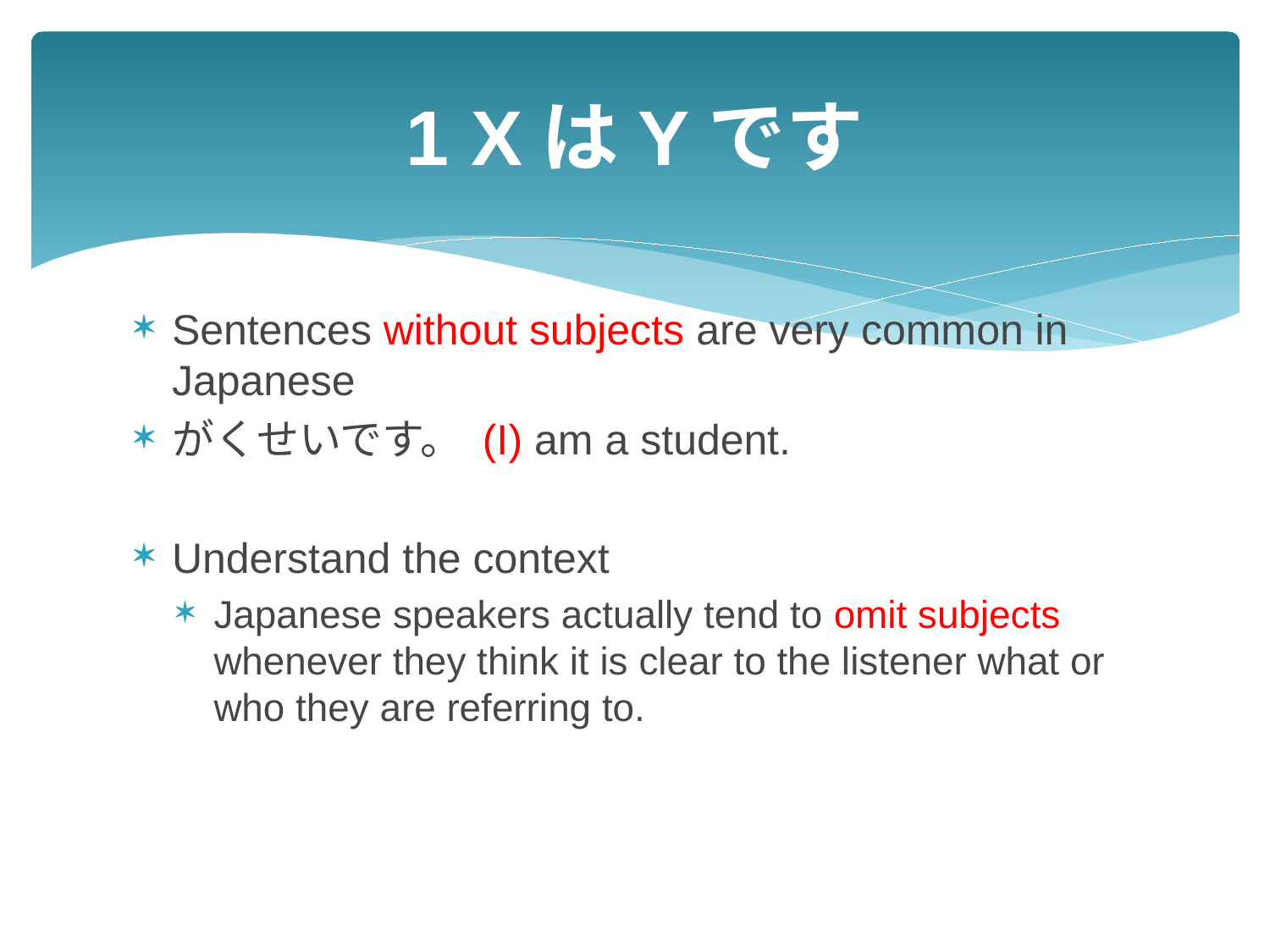

# 1 XはYです
Sentences without subjects are very common in Japanese
がくせいです。 (I) am a student.

Understand the context
Japanese speakers actually tend to omit subjects whenever they think it is clear to the listener what or who they are referring to.